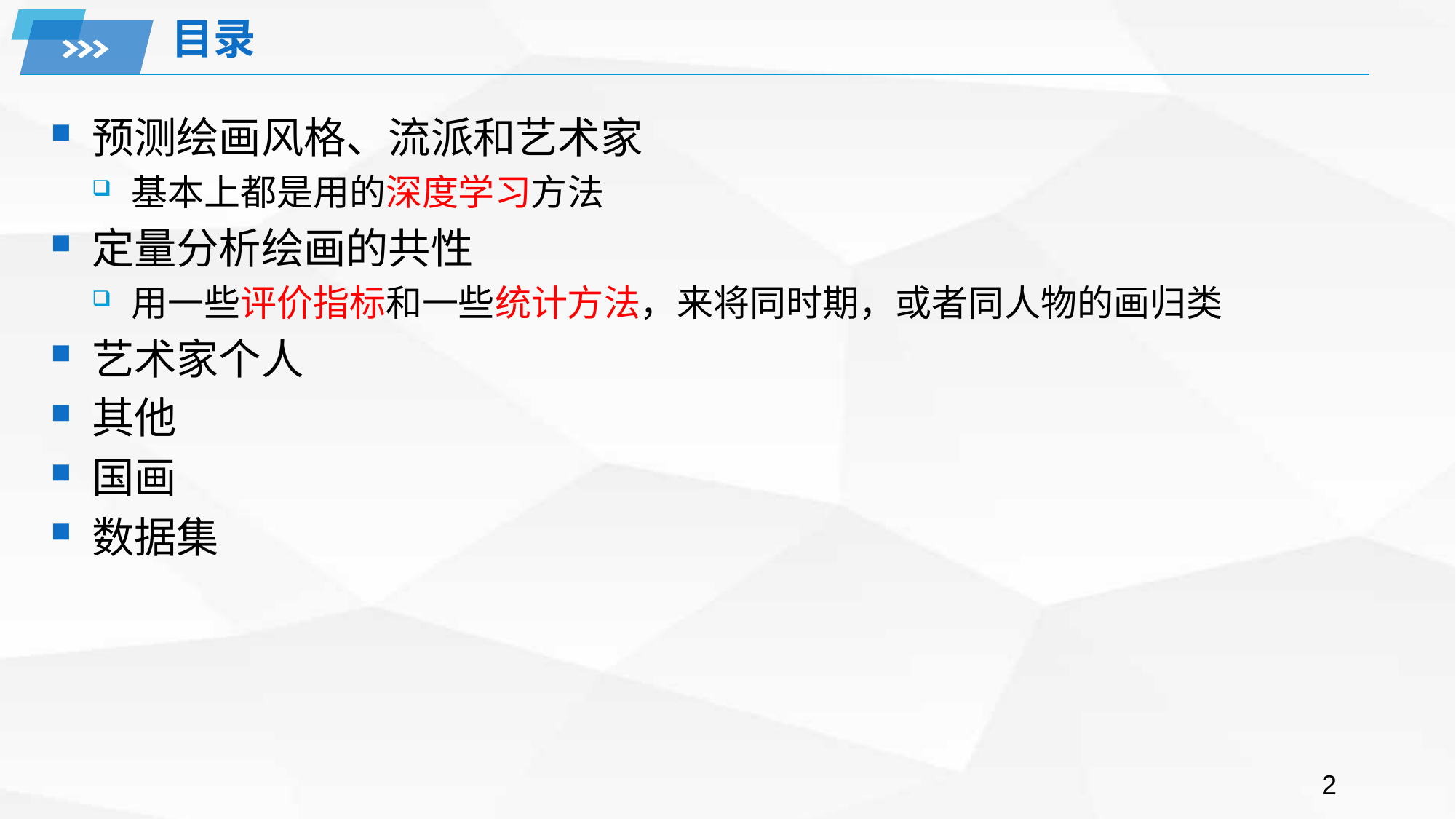

# 目录
预测绘画风格、流派和艺术家
基本上都是用的深度学习方法
定量分析绘画的共性
用一些评价指标和一些统计方法，来将同时期，或者同人物的画归类
艺术家个人
其他
国画
数据集